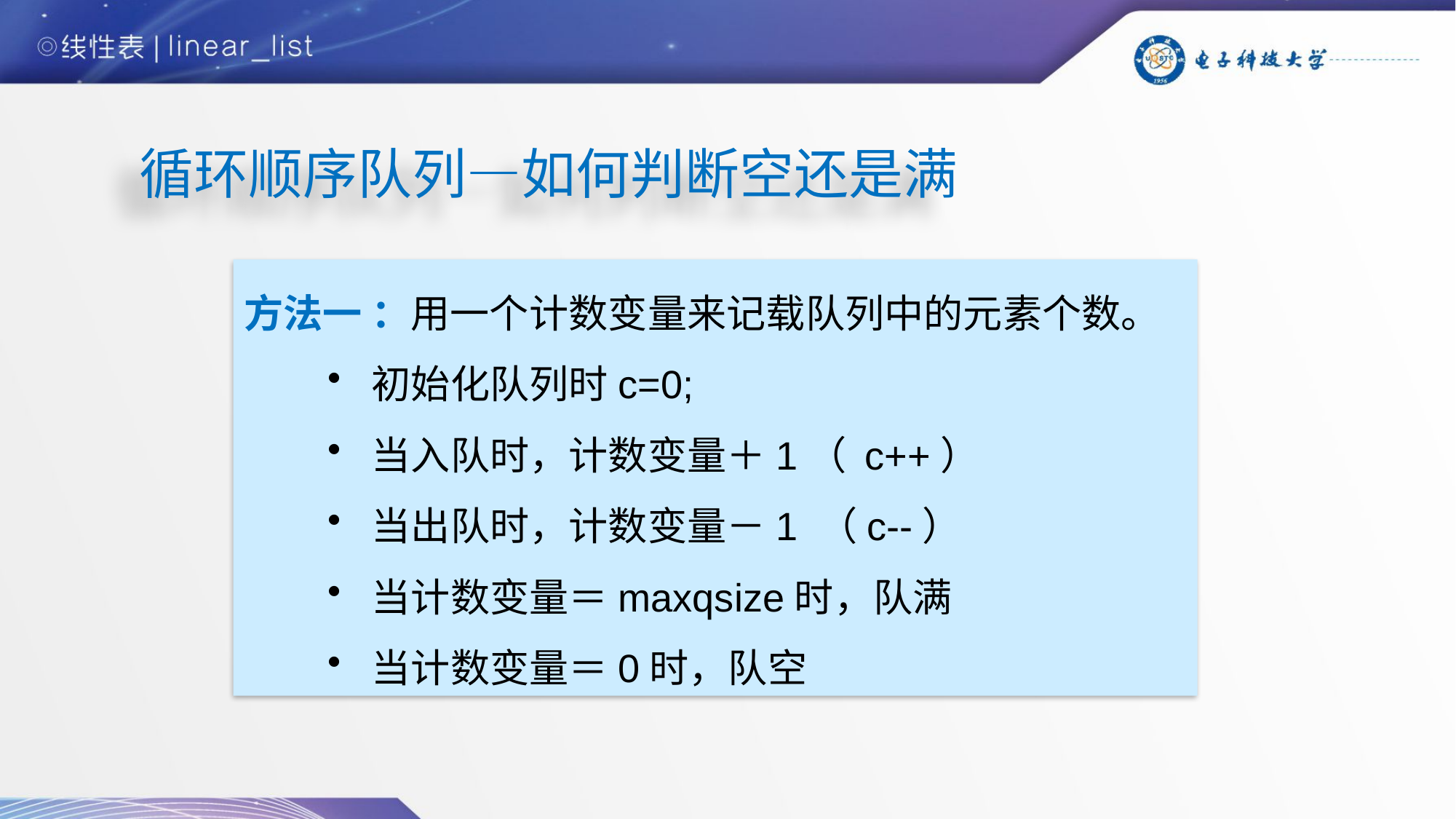

# 循环顺序队列—如何判断空还是满
方法一 ：用一个计数变量来记载队列中的元素个数。
 初始化队列时c=0;
 当入队时，计数变量＋1（ c++）
 当出队时，计数变量－1 （c--）
 当计数变量＝maxqsize时，队满
 当计数变量＝0时，队空